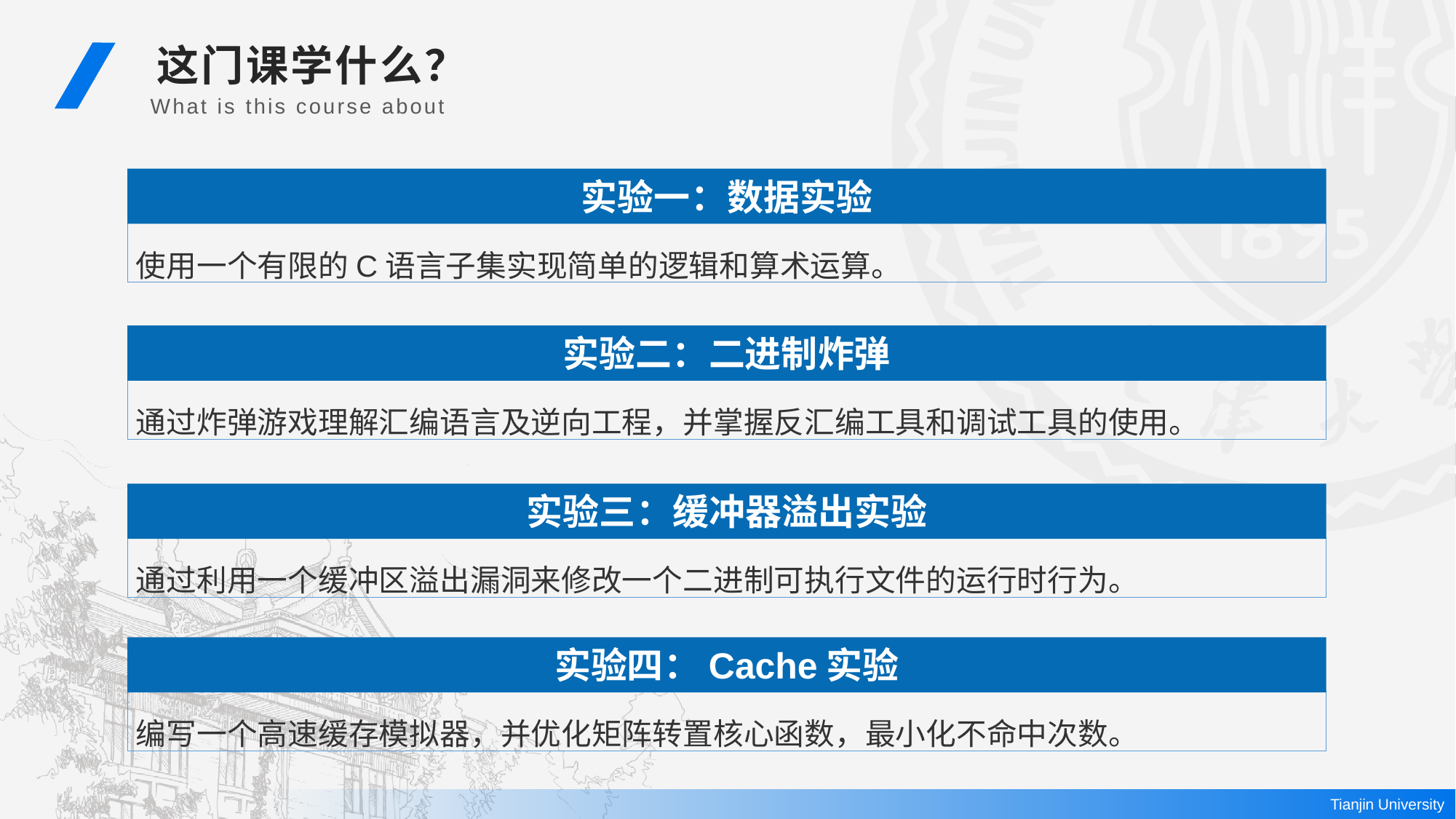

这门课学什么？
   What is this course about
实验一：数据实验
使用一个有限的C语言子集实现简单的逻辑和算术运算。
实验二：二进制炸弹
通过炸弹游戏理解汇编语言及逆向工程，并掌握反汇编工具和调试工具的使用。
实验三：缓冲器溢出实验
通过利用一个缓冲区溢出漏洞来修改一个二进制可执行文件的运行时行为。
实验四：Cache实验
编写一个高速缓存模拟器，并优化矩阵转置核心函数，最小化不命中次数。